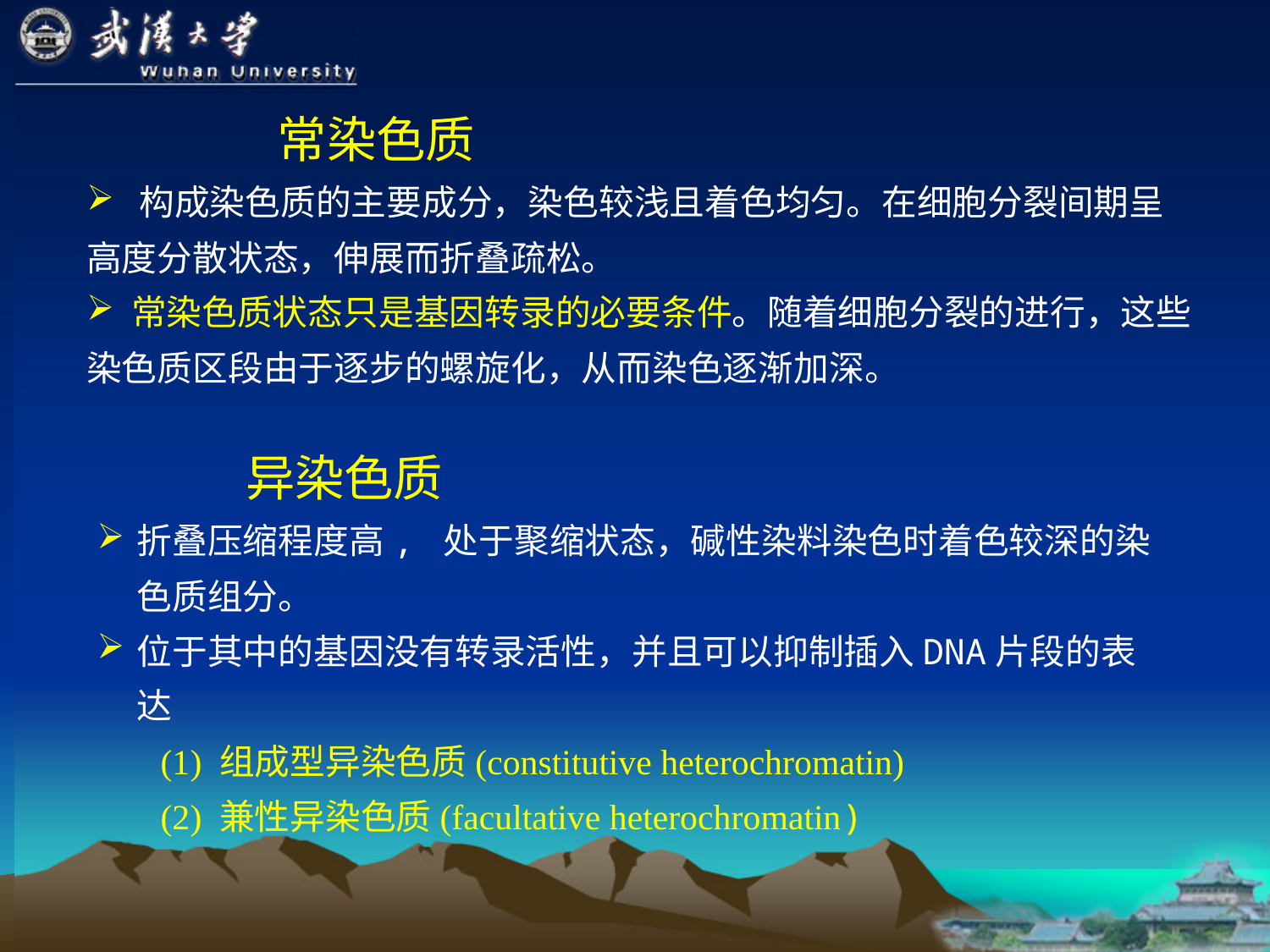

常染色质
  构成染色质的主要成分，染色较浅且着色均匀。在细胞分裂间期呈高度分散状态，伸展而折叠疏松。
 常染色质状态只是基因转录的必要条件。随着细胞分裂的进行，这些染色质区段由于逐步的螺旋化，从而染色逐渐加深。
                          异染色质
折叠压缩程度高, 处于聚缩状态，碱性染料染色时着色较深的染色质组分。
位于其中的基因没有转录活性，并且可以抑制插入DNA片段的表达
(1) 组成型异染色质(constitutive heterochromatin)
(2) 兼性异染色质(facultative heterochromatin)